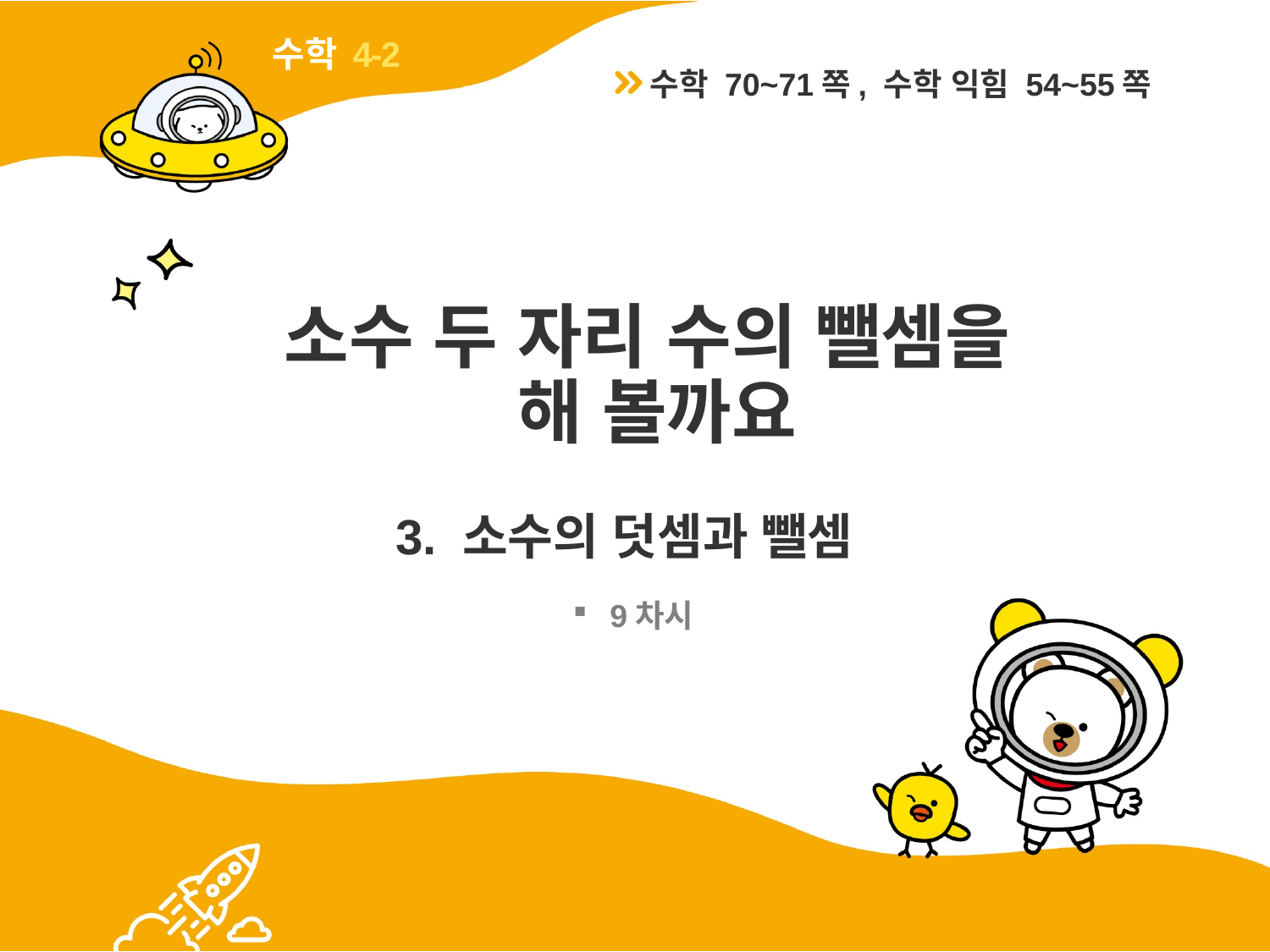

4-2
수학 70~71쪽, 수학 익힘 54~55쪽
# 소수 두 자리 수의 뺄셈을 해 볼까요
3. 소수의 덧셈과 뺄셈
9차시